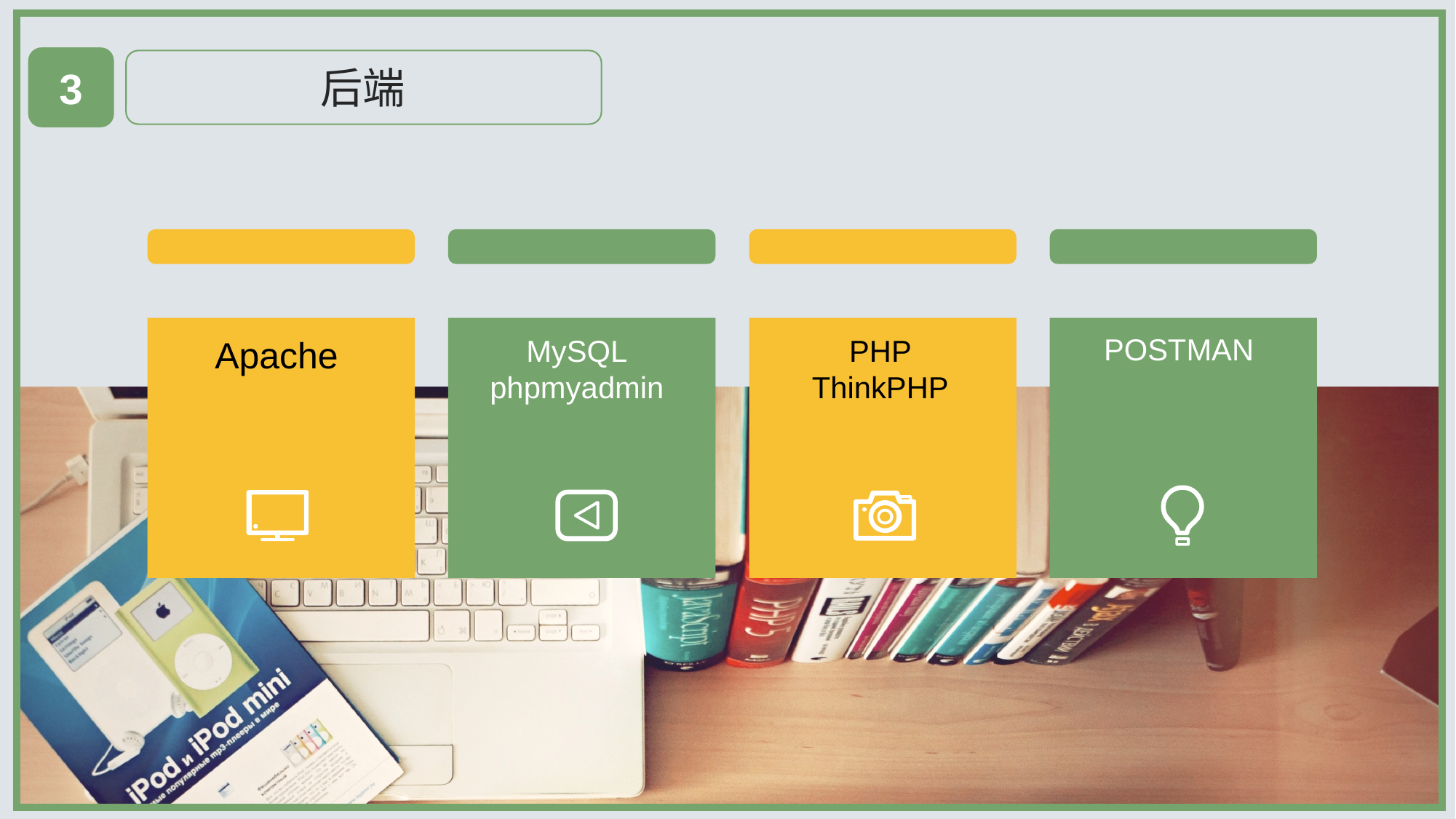

3

后端

POSTMAN
Apache
MySQL
phpmyadmin
PHP
ThinkPHP